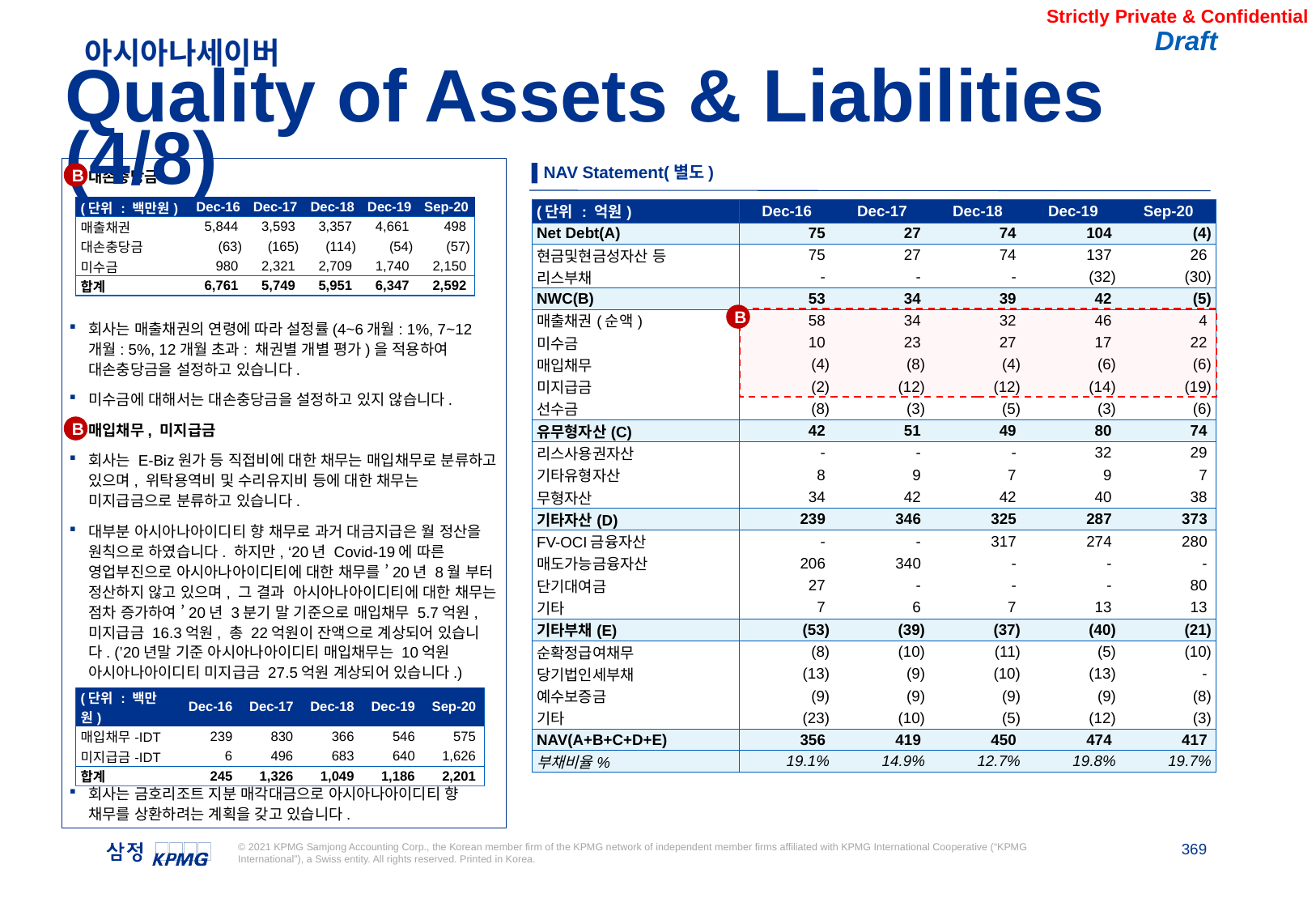

아시아나세이버
Quality of Assets & Liabilities (4/8)
▌NAV Statement(별도)

대손충당금

회사는 매출채권의 연령에 따라 설정률(4~6개월: 1%, 7~12개월: 5%, 12개월 초과: 채권별 개별 평가)을 적용하여 대손충당금을 설정하고 있습니다.
미수금에 대해서는 대손충당금을 설정하고 있지 않습니다.
매입채무, 미지급금
회사는 E-Biz원가 등 직접비에 대한 채무는 매입채무로 분류하고 있으며, 위탁용역비 및 수리유지비 등에 대한 채무는 미지급금으로 분류하고 있습니다.
대부분 아시아나아이디티 향 채무로 과거 대금지급은 월 정산을 원칙으로 하였습니다. 하지만, ‘20년 Covid-19에 따른 영업부진으로 아시아나아이디티에 대한 채무를 ’20년 8월 부터 정산하지 않고 있으며, 그 결과  아시아나아이디티에 대한 채무는 점차 증가하여 ’20년 3분기 말 기준으로 매입채무 5.7억원, 미지급금 16.3억원, 총 22억원이 잔액으로 계상되어 있습니다. (’20년말 기준 아시아나아이디티 매입채무는 10억원 아시아나아이디티 미지급금 27.5억원 계상되어 있습니다.)

회사는 금호리조트 지분 매각대금으로 아시아나아이디티 향 채무를 상환하려는 계획을 갖고 있습니다.
B
| (단위 : 백만원) | Dec-16 | Dec-17 | Dec-18 | Dec-19 | Sep-20 |
| --- | --- | --- | --- | --- | --- |
| 매출채권 | 5,844 | 3,593 | 3,357 | 4,661 | 498 |
| 대손충당금 | (63) | (165) | (114) | (54) | (57) |
| 미수금 | 980 | 2,321 | 2,709 | 1,740 | 2,150 |
| 합계 | 6,761 | 5,749 | 5,951 | 6,347 | 2,592 |
| (단위 : 억원) | Dec-16 | Dec-17 | Dec-18 | Dec-19 | Sep-20 |
| --- | --- | --- | --- | --- | --- |
| Net Debt(A) | 75 | 27 | 74 | 104 | (4) |
| 현금및현금성자산 등 | 75 | 27 | 74 | 137 | 26 |
| 리스부채 | - | - | - | (32) | (30) |
| NWC(B) | 53 | 34 | 39 | 42 | (5) |
| 매출채권(순액) | 58 | 34 | 32 | 46 | 4 |
| 미수금 | 10 | 23 | 27 | 17 | 22 |
| 매입채무 | (4) | (8) | (4) | (6) | (6) |
| 미지급금 | (2) | (12) | (12) | (14) | (19) |
| 선수금 | (8) | (3) | (5) | (3) | (6) |
| 유무형자산(C) | 42 | 51 | 49 | 80 | 74 |
| 리스사용권자산 | - | - | - | 32 | 29 |
| 기타유형자산 | 8 | 9 | 7 | 9 | 7 |
| 무형자산 | 34 | 42 | 42 | 40 | 38 |
| 기타자산(D) | 239 | 346 | 325 | 287 | 373 |
| FV-OCI금융자산 | - | - | 317 | 274 | 280 |
| 매도가능금융자산 | 206 | 340 | - | - | - |
| 단기대여금 | 27 | - | - | - | 80 |
| 기타 | 7 | 6 | 7 | 13 | 13 |
| 기타부채(E) | (53) | (39) | (37) | (40) | (21) |
| 순확정급여채무 | (8) | (10) | (11) | (5) | (10) |
| 당기법인세부채 | (13) | (9) | (10) | (13) | - |
| 예수보증금 | (9) | (9) | (9) | (9) | (8) |
| 기타 | (23) | (10) | (5) | (12) | (3) |
| NAV(A+B+C+D+E) | 356 | 419 | 450 | 474 | 417 |
| 부채비율% | 19.1% | 14.9% | 12.7% | 19.8% | 19.7% |
B

B
| (단위 : 백만원) | Dec-16 | Dec-17 | Dec-18 | Dec-19 | Sep-20 |
| --- | --- | --- | --- | --- | --- |
| 매입채무-IDT | 239 | 830 | 366 | 546 | 575 |
| 미지급금-IDT | 6 | 496 | 683 | 640 | 1,626 |
| 합계 | 245 | 1,326 | 1,049 | 1,186 | 2,201 |